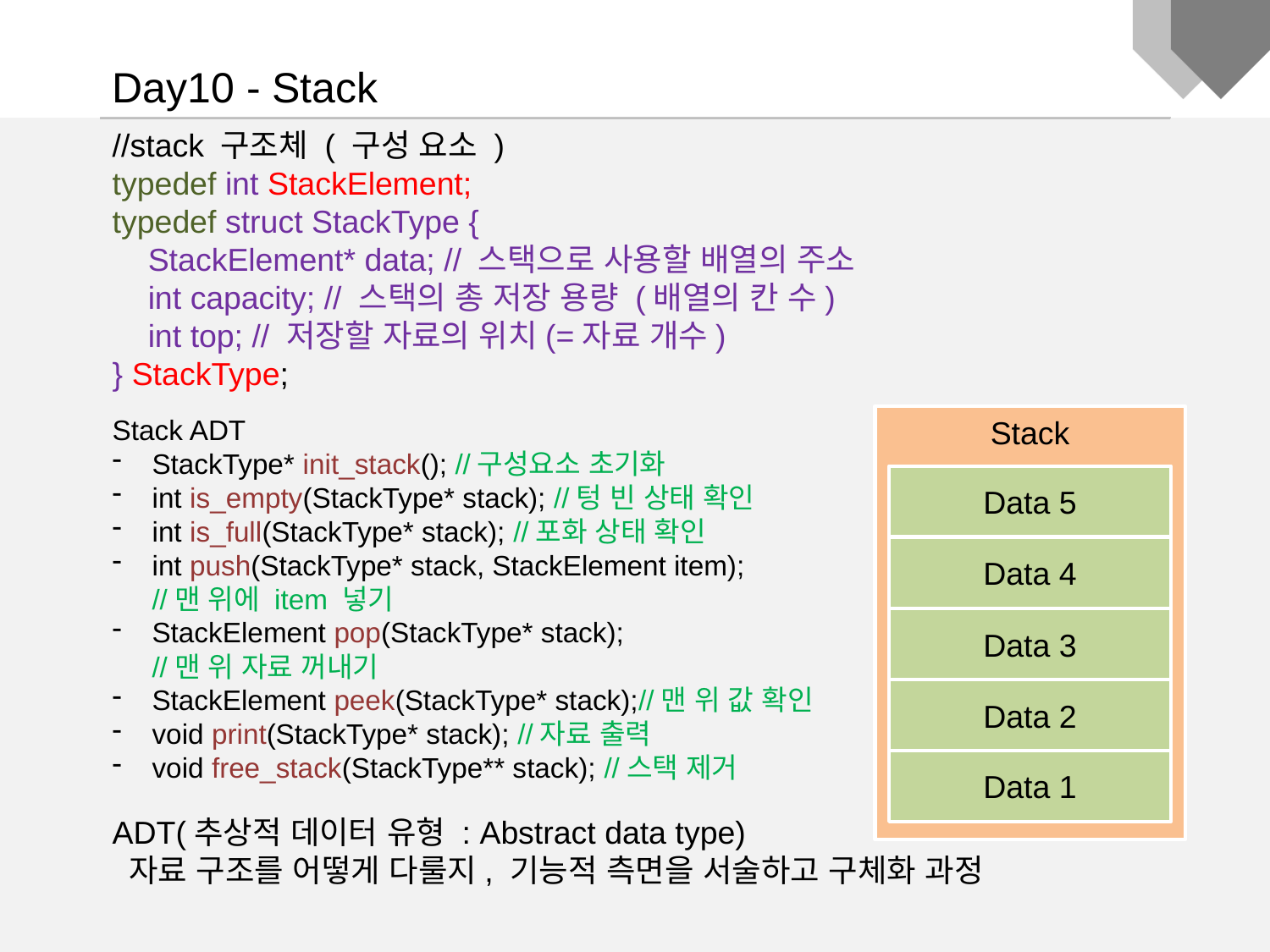

Day10 - Stack
//stack 구조체 ( 구성 요소 )
typedef int StackElement;
typedef struct StackType {
    StackElement* data; // 스택으로 사용할 배열의 주소
    int capacity; // 스택의 총 저장 용량 (배열의 칸 수)
    int top; // 저장할 자료의 위치(=자료 개수)
} StackType;
Stack ADT
StackType* init_stack(); //구성요소 초기화
int is_empty(StackType* stack); //텅 빈 상태 확인
int is_full(StackType* stack); //포화 상태 확인
int push(StackType* stack, StackElement item);
//맨 위에 item 넣기
StackElement pop(StackType* stack);
//맨 위 자료 꺼내기
StackElement peek(StackType* stack);//맨 위 값 확인
void print(StackType* stack); //자료 출력
void free_stack(StackType** stack); //스택 제거
Stack

Data 5
Data 4
Data 3
Data 2
Data 1
ADT(추상적 데이터 유형 : Abstract data type)
 자료 구조를 어떻게 다룰지, 기능적 측면을 서술하고 구체화 과정